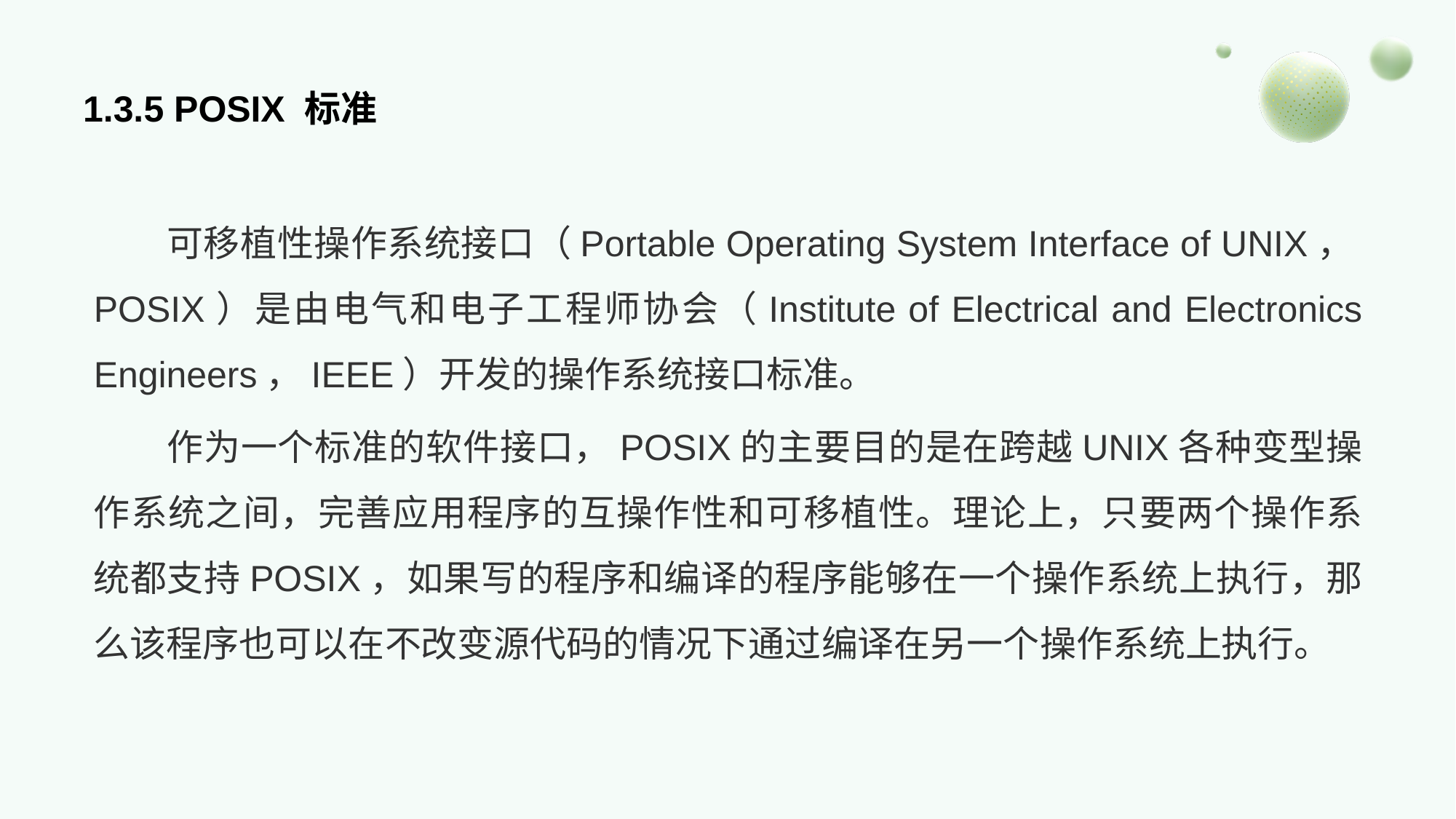

# 1.3.5 POSIX 标准
可移植性操作系统接口（Portable Operating System Interface of UNIX，POSIX）是由电气和电子工程师协会（Institute of Electrical and Electronics Engineers，IEEE）开发的操作系统接口标准。
作为一个标准的软件接口，POSIX的主要目的是在跨越UNIX各种变型操作系统之间，完善应用程序的互操作性和可移植性。理论上，只要两个操作系统都支持POSIX，如果写的程序和编译的程序能够在一个操作系统上执行，那么该程序也可以在不改变源代码的情况下通过编译在另一个操作系统上执行。